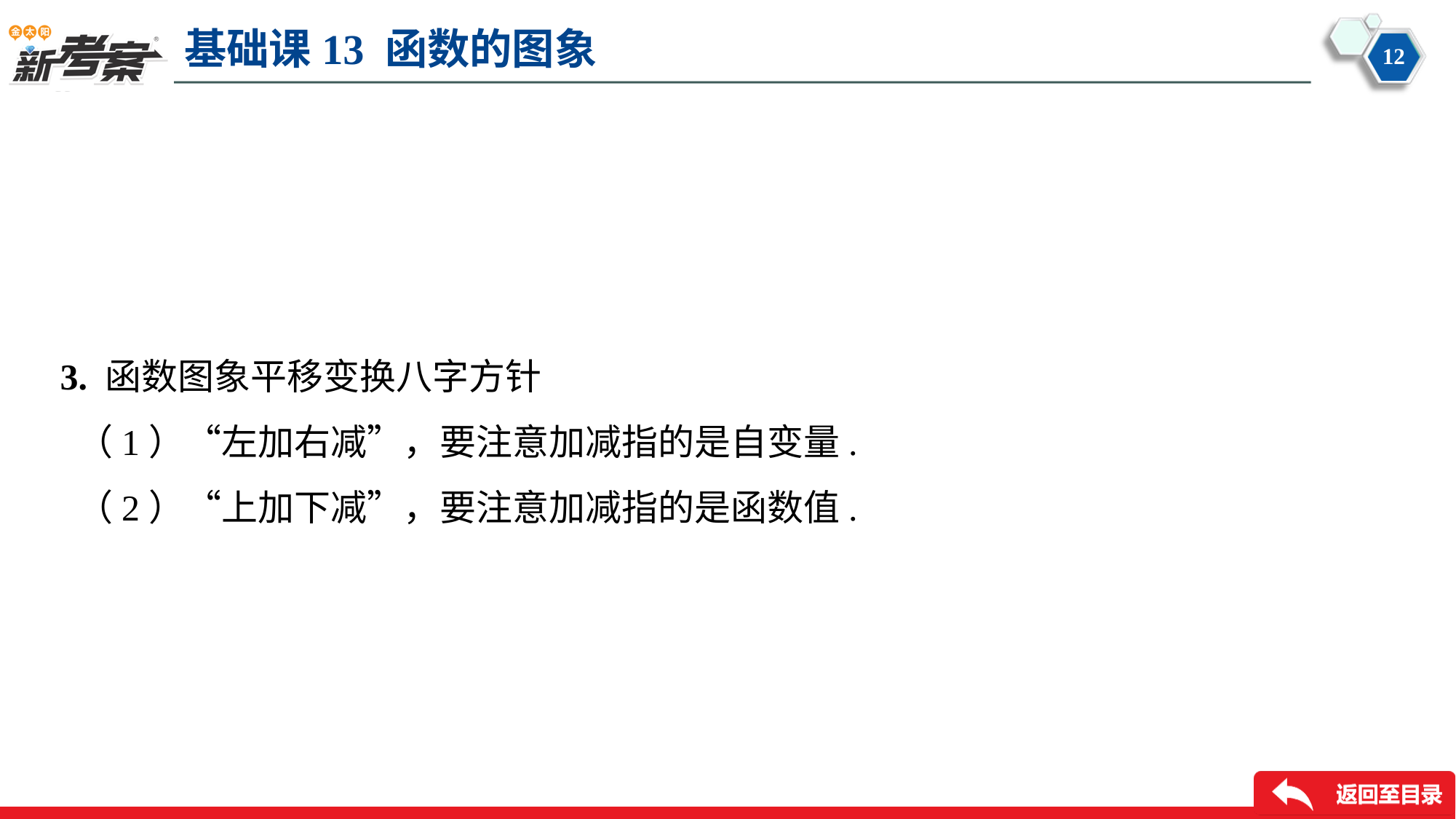

3. 函数图象平移变换八字方针
 （1）“左加右减”，要注意加减指的是自变量.
 （2）“上加下减”，要注意加减指的是函数值.